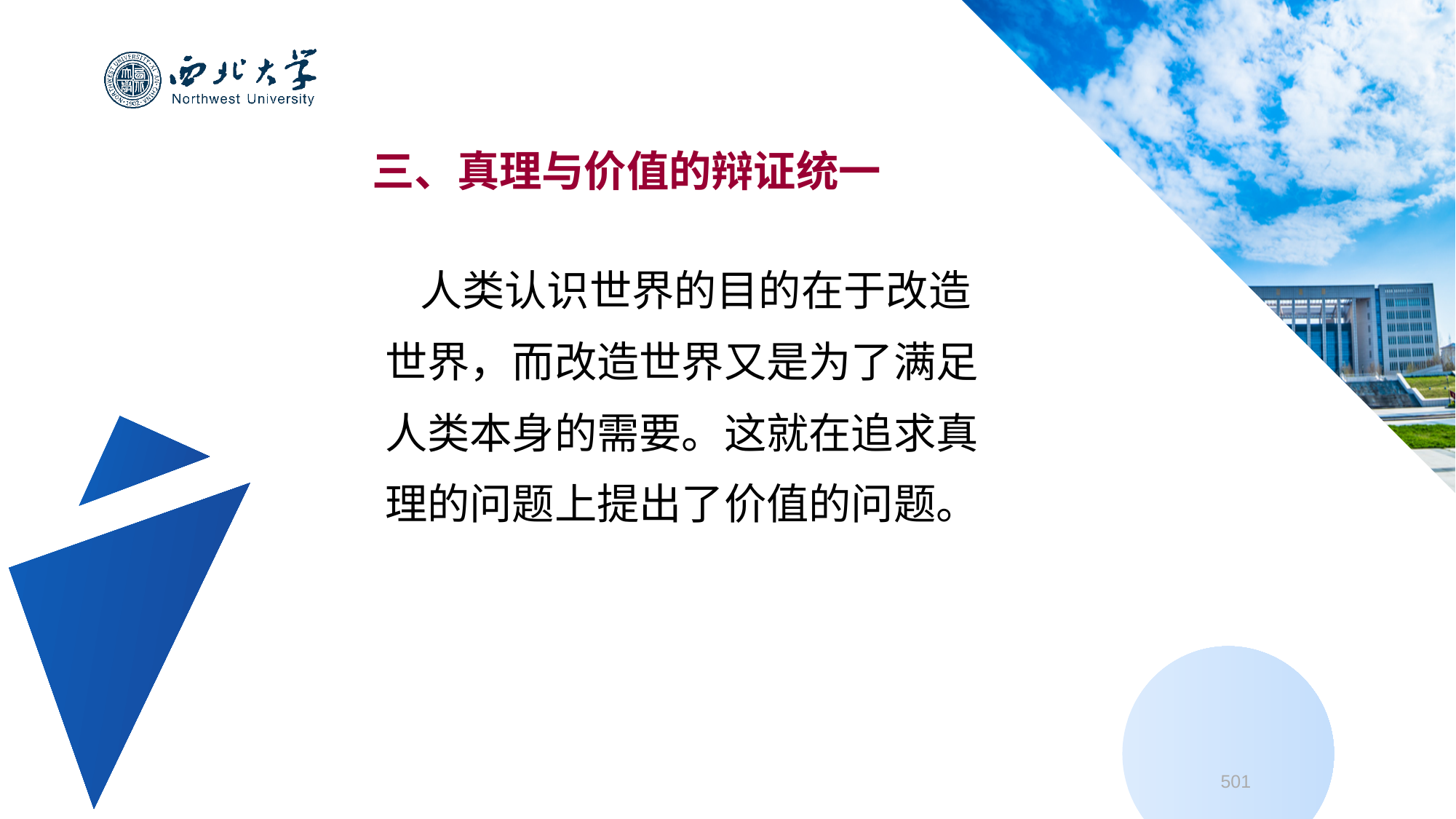

三、真理与价值的辩证统一
         人类认识世界的目的在于改造世界，而改造世界又是为了满足人类本身的需要。这就在追求真理的问题上提出了价值的问题。
501